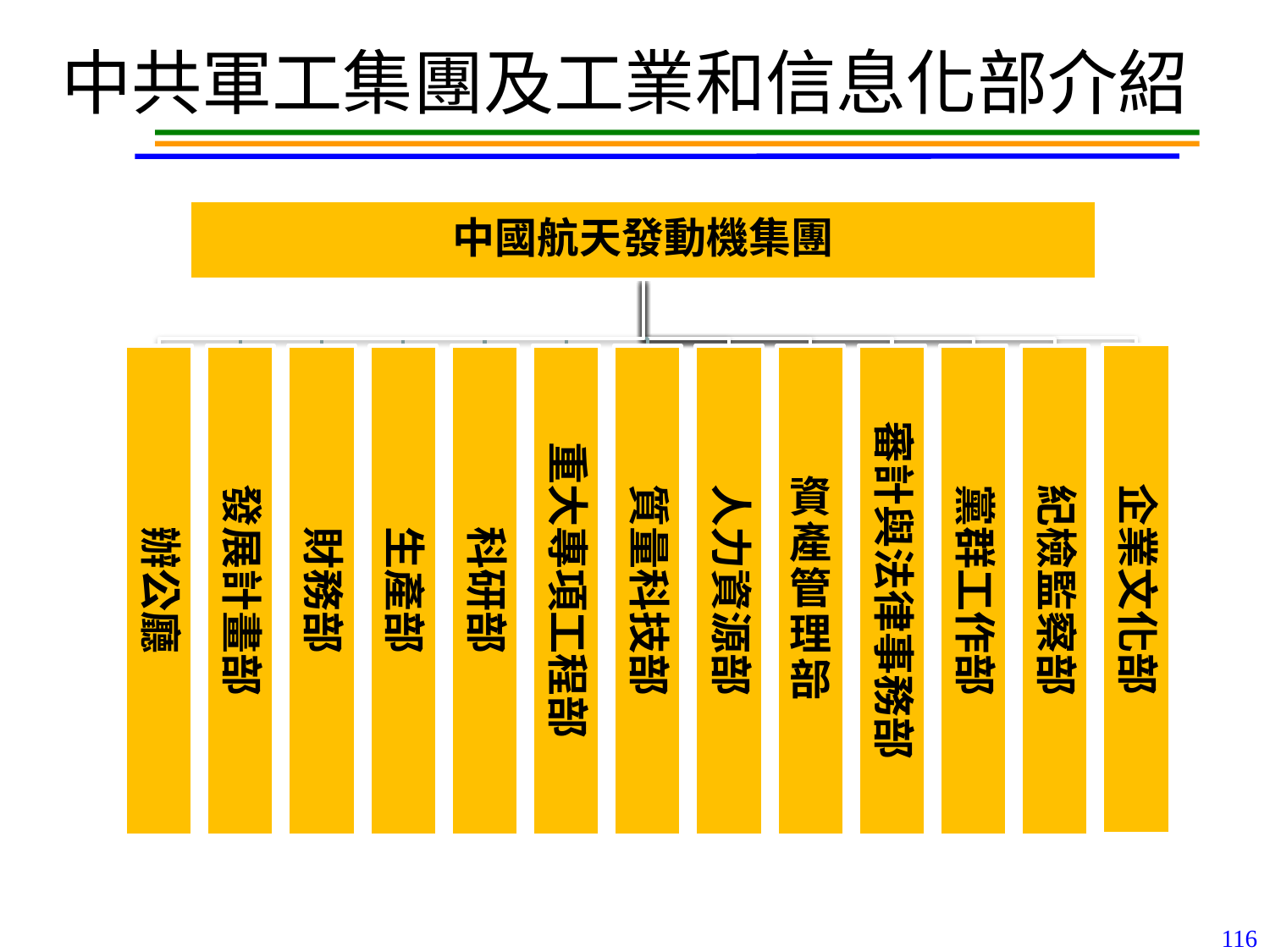

# 中共軍工集團及工業和信息化部介紹
中國航天發動機集團
辦公廳
發展計畫部
財務部
生產部
科研部
重大專項工程部
質量科技部
人力資源部
資產管理部
審計與法律事務部
黨群工作部
紀檢監察部
企業文化部
116